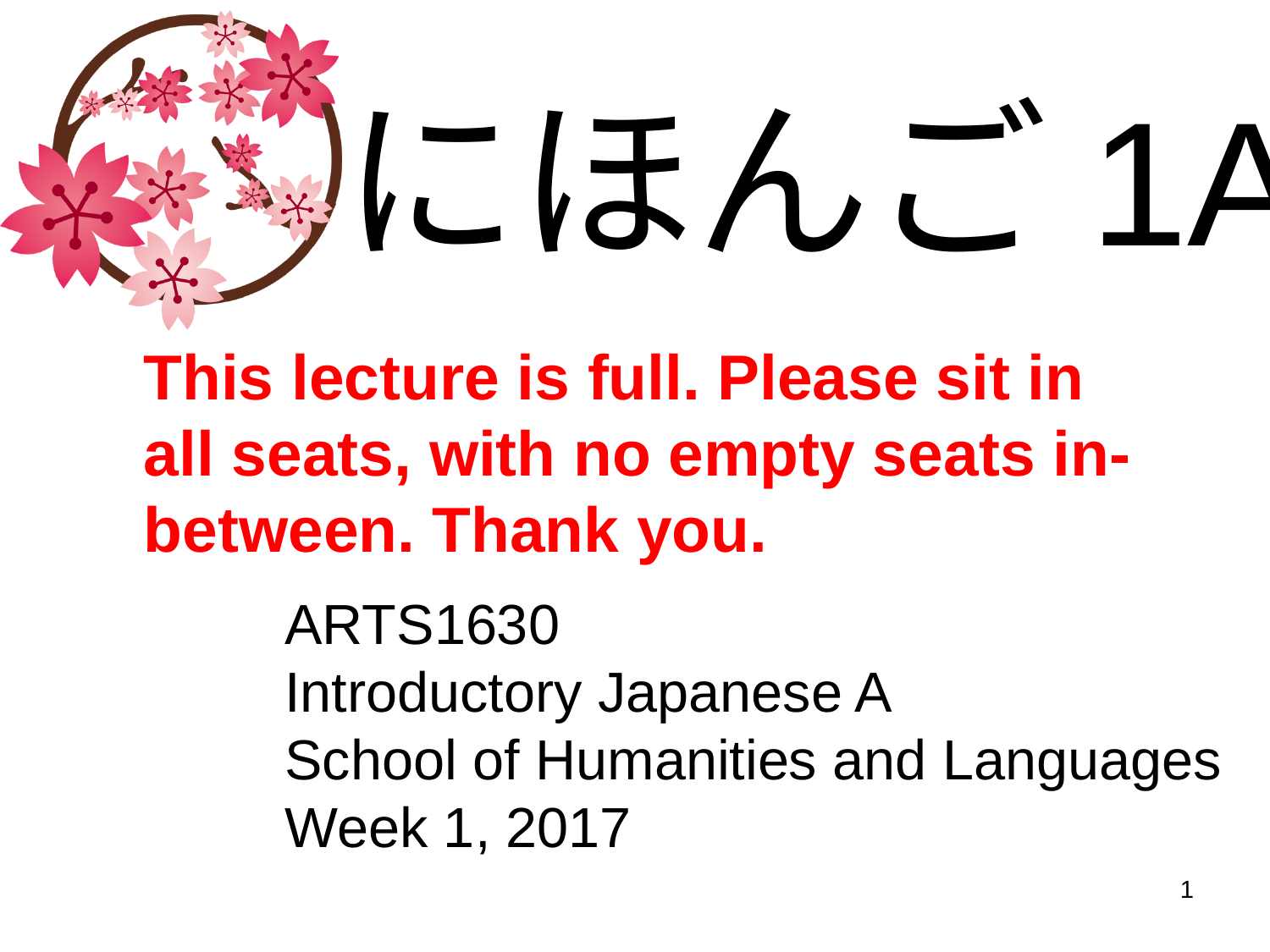

# にほんご1A
This lecture is full. Please sit in all seats, with no empty seats in-between. Thank you.
ARTS1630
Introductory Japanese A
School of Humanities and Languages
Week 1, 2017

1